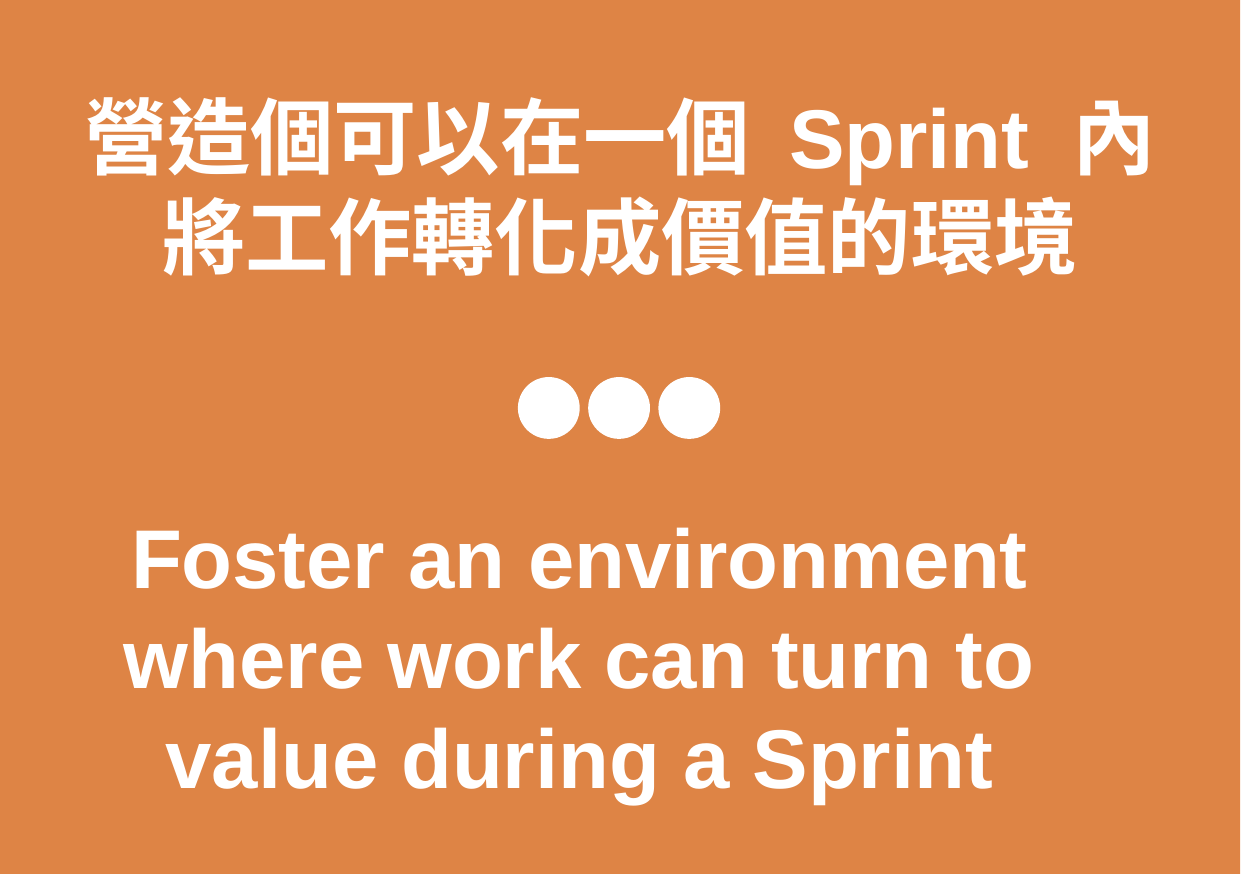

營造個可以在一個 Sprint 內將工作轉化成價值的環境

Foster an environment where work can turn to value during a Sprint